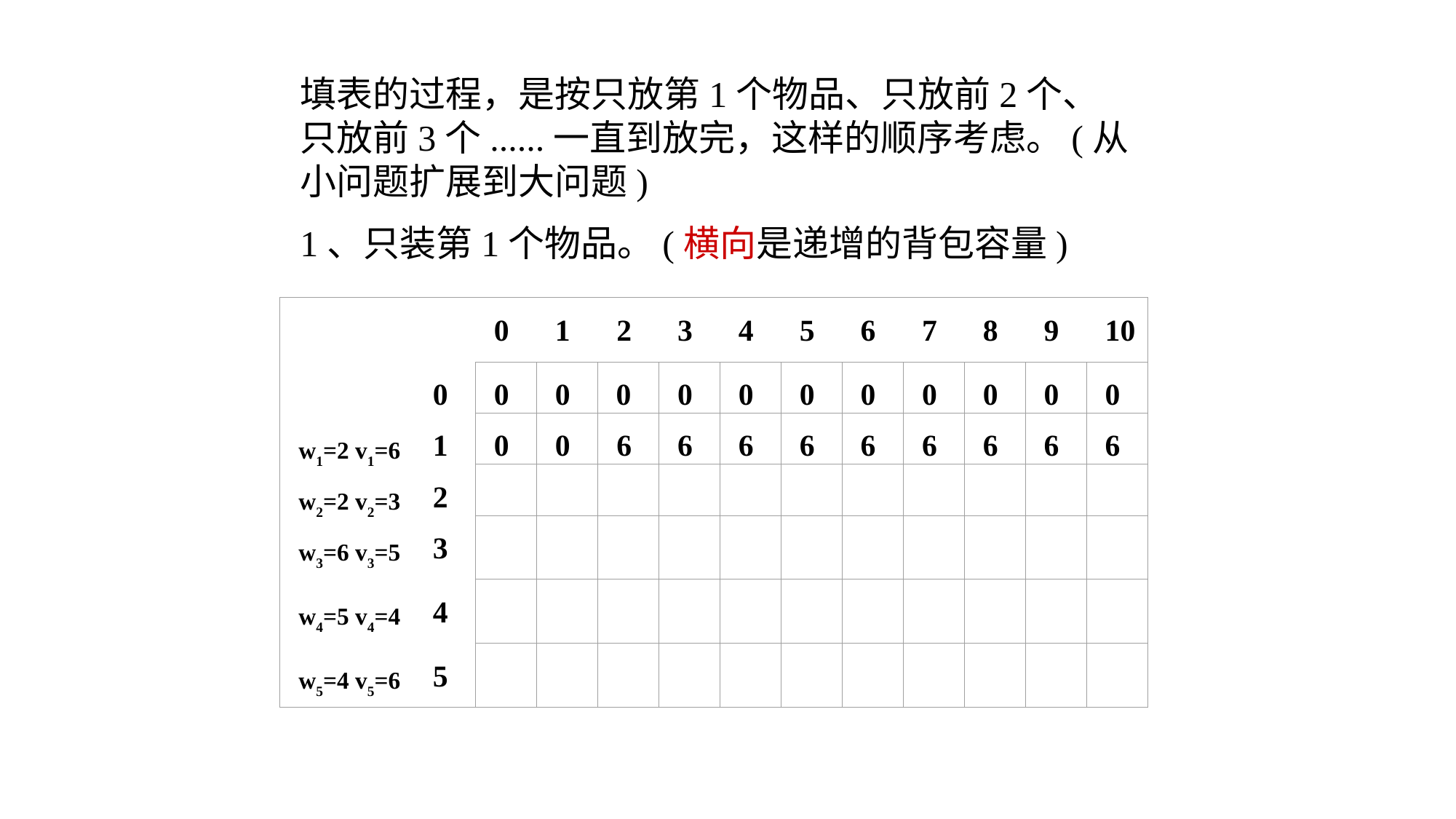

填表的过程，是按只放第1个物品、只放前2个、只放前3个......一直到放完，这样的顺序考虑。(从小问题扩展到大问题)
1、只装第1个物品。(横向是递增的背包容量)

0

1

2

3

4

5

6

7

8

9

10

0

0

0

0

0

0

0

0

0

0

0

0

w1=2 v1=6

1

0

0

6

6

6

6

6

6

6

6

6

w2=2 v2=3

2

w3=6 v3=5

3

w4=5 v4=4

4

w5=4 v5=6

5